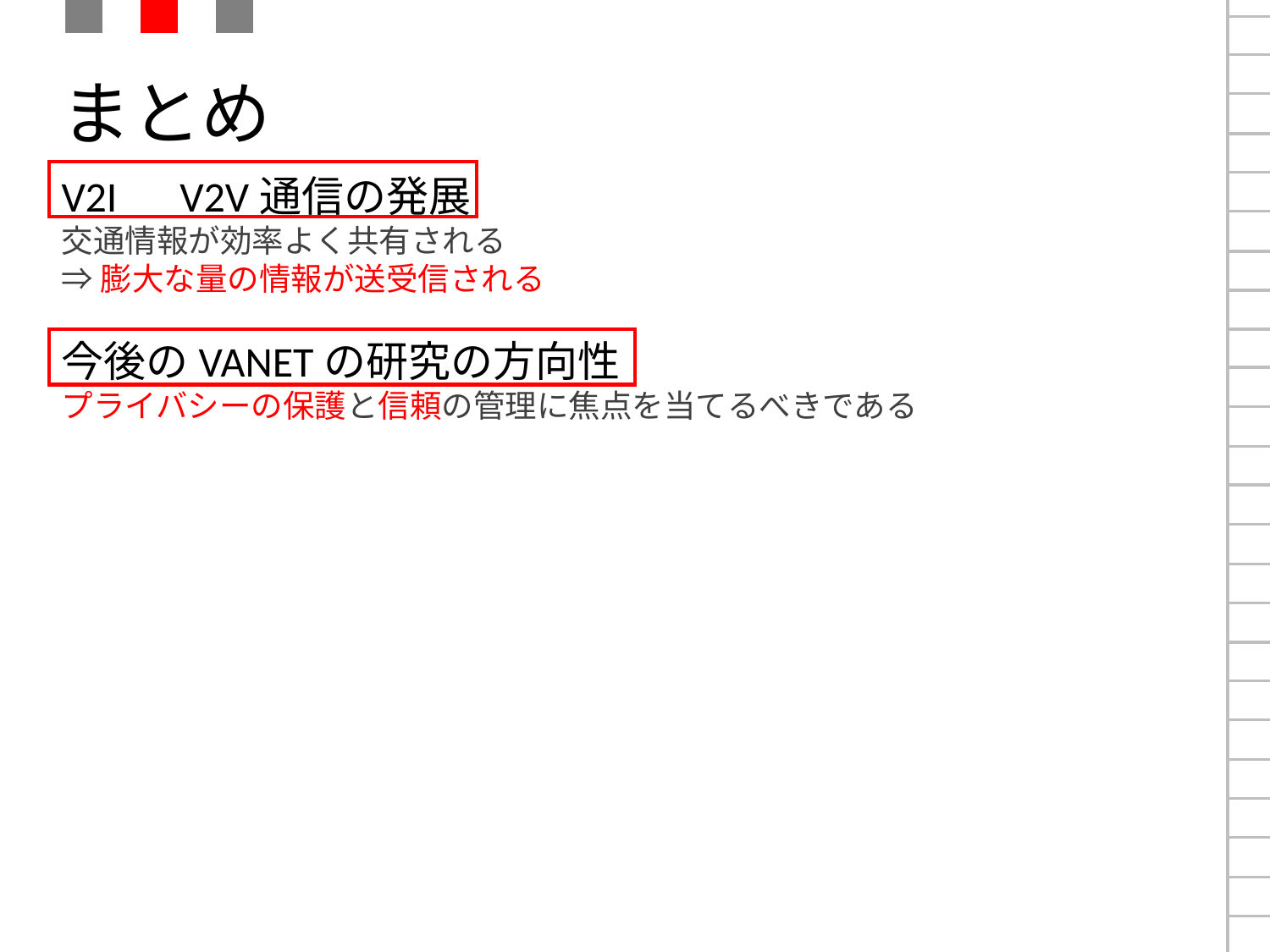

# まとめ

V2I　V2V通信の発展
交通情報が効率よく共有される
⇒膨大な量の情報が送受信される

今後のVANETの研究の方向性
プライバシーの保護と信頼の管理に焦点を当てるべきである